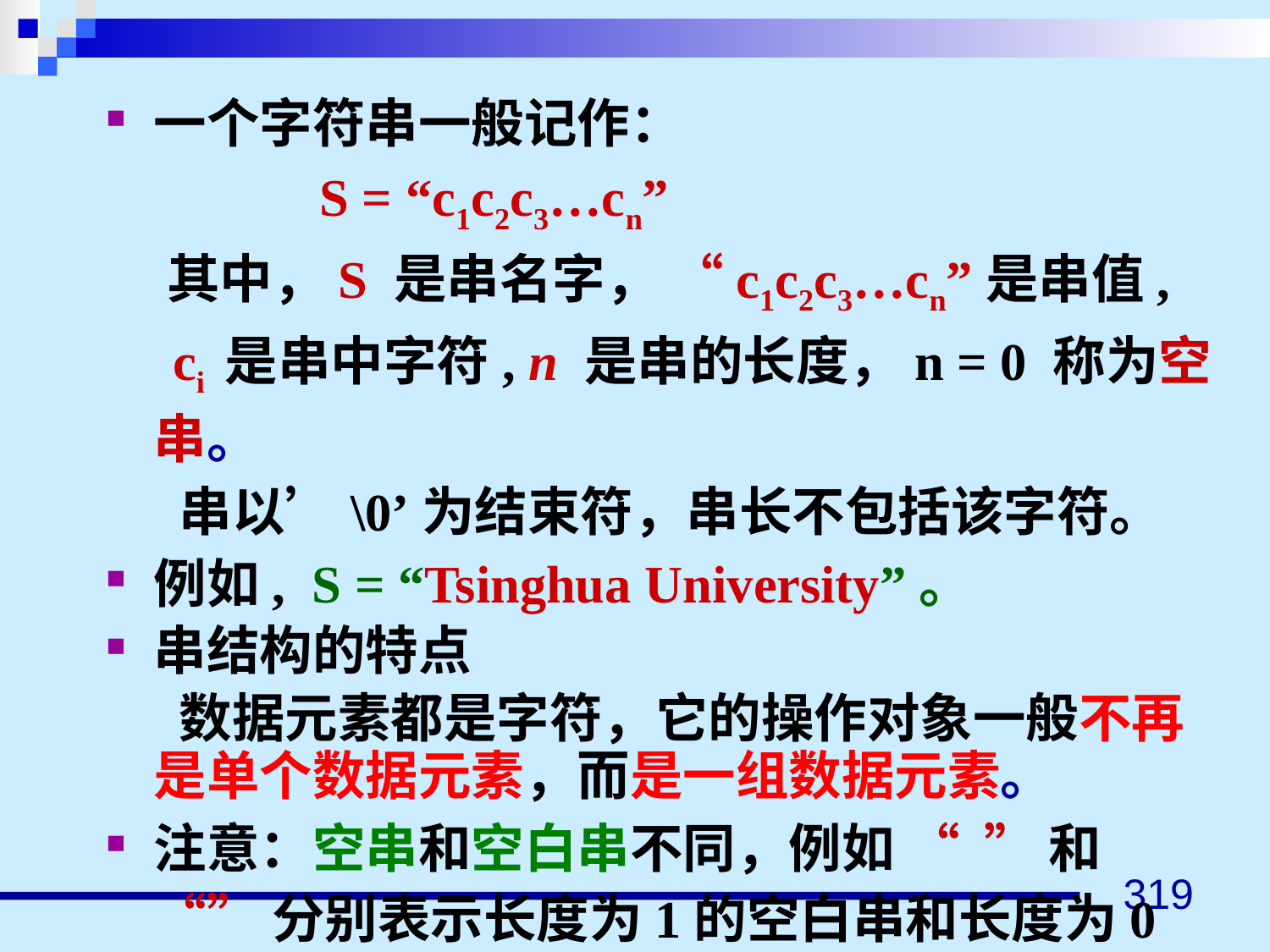

一个字符串一般记作：
                S = “c1c2c3…cn”
    其中，S 是串名字， “c1c2c3…cn”是串值,
     ci 是串中字符, n 是串的长度，n = 0 称为空串。
     串以’\0’为结束符，串长不包括该字符。
例如,  S = “Tsinghua University”。
串结构的特点
     数据元素都是字符，它的操作对象一般不再是单个数据元素，而是一组数据元素。
注意：空串和空白串不同，例如 “  ” 和 “” 分别表示长度为1的空白串和长度为0的空串。
319